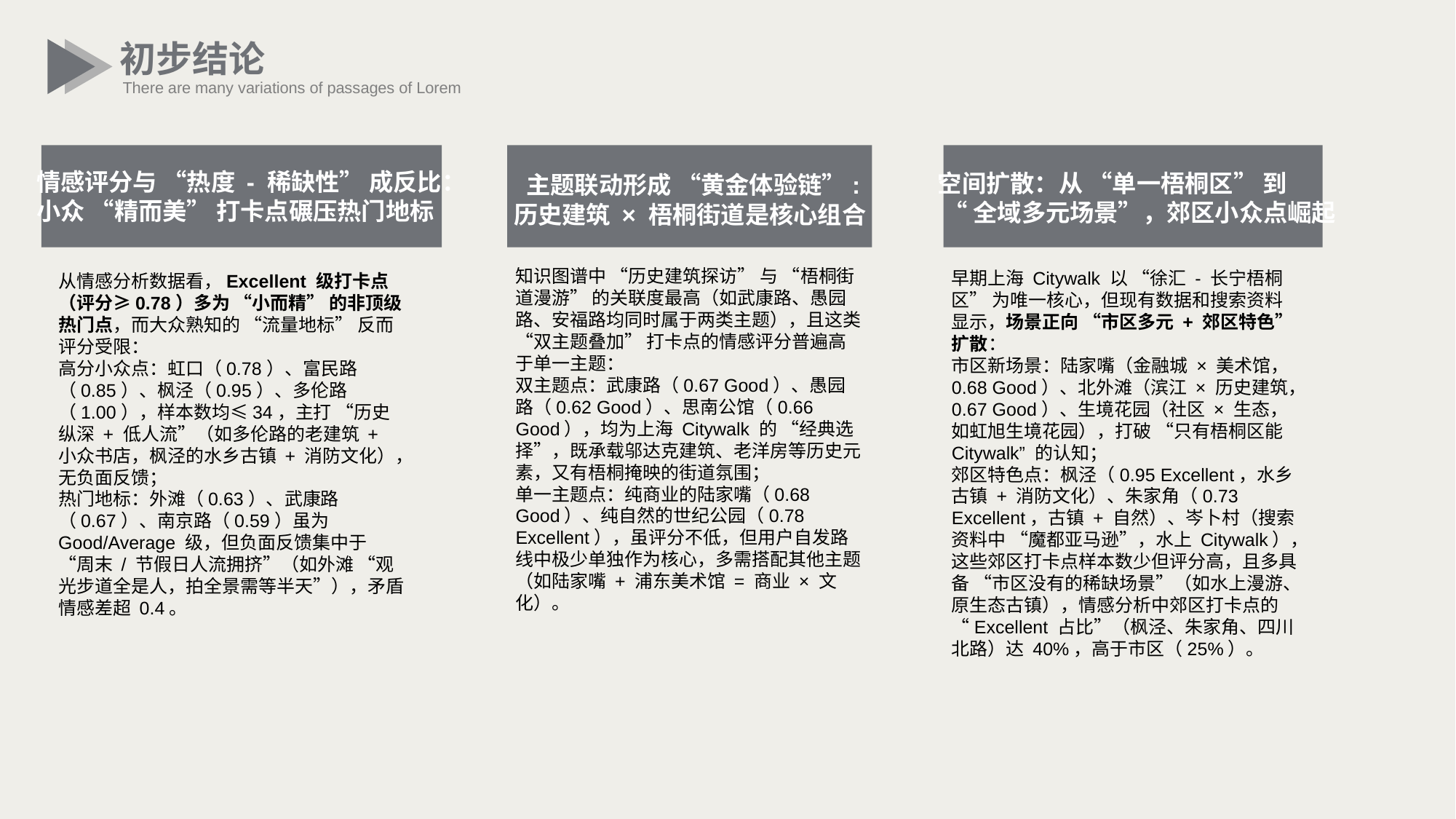

初步结论

There are many variations of passages of Lorem

情感评分与 “热度 - 稀缺性” 成反比：
小众 “精而美” 打卡点碾压热门地标

从情感分析数据看，Excellent 级打卡点（评分≥0.78）多为 “小而精” 的非顶级热门点，而大众熟知的 “流量地标” 反而评分受限：
高分小众点：虹口（0.78）、富民路（0.85）、枫泾（0.95）、多伦路（1.00），样本数均≤34，主打 “历史纵深 + 低人流”（如多伦路的老建筑 + 小众书店，枫泾的水乡古镇 + 消防文化），无负面反馈；
热门地标：外滩（0.63）、武康路（0.67）、南京路（0.59）虽为 Good/Average 级，但负面反馈集中于 “周末 / 节假日人流拥挤”（如外滩 “观光步道全是人，拍全景需等半天”），矛盾情感差超 0.4。

 主题联动形成 “黄金体验链”:
历史建筑 × 梧桐街道是核心组合
知识图谱中 “历史建筑探访” 与 “梧桐街道漫游” 的关联度最高（如武康路、愚园路、安福路均同时属于两类主题），且这类 “双主题叠加” 打卡点的情感评分普遍高于单一主题：
双主题点：武康路（0.67 Good）、愚园路（0.62 Good）、思南公馆（0.66 Good），均为上海 Citywalk 的 “经典选择”，既承载邬达克建筑、老洋房等历史元素，又有梧桐掩映的街道氛围；
单一主题点：纯商业的陆家嘴（0.68 Good）、纯自然的世纪公园（0.78 Excellent），虽评分不低，但用户自发路线中极少单独作为核心，多需搭配其他主题（如陆家嘴 + 浦东美术馆 = 商业 × 文化）。

空间扩散：从 “单一梧桐区” 到
 “全域多元场景”，郊区小众点崛起
早期上海 Citywalk 以 “徐汇 - 长宁梧桐区” 为唯一核心，但现有数据和搜索资料显示，场景正向 “市区多元 + 郊区特色” 扩散：
市区新场景：陆家嘴（金融城 × 美术馆，0.68 Good）、北外滩（滨江 × 历史建筑，0.67 Good）、生境花园（社区 × 生态，如虹旭生境花园），打破 “只有梧桐区能 Citywalk” 的认知；
郊区特色点：枫泾（0.95 Excellent，水乡古镇 + 消防文化）、朱家角（0.73 Excellent，古镇 + 自然）、岑卜村（搜索资料中 “魔都亚马逊”，水上 Citywalk），这些郊区打卡点样本数少但评分高，且多具备 “市区没有的稀缺场景”（如水上漫游、原生态古镇），情感分析中郊区打卡点的 “Excellent 占比”（枫泾、朱家角、四川北路）达 40%，高于市区（25%）。